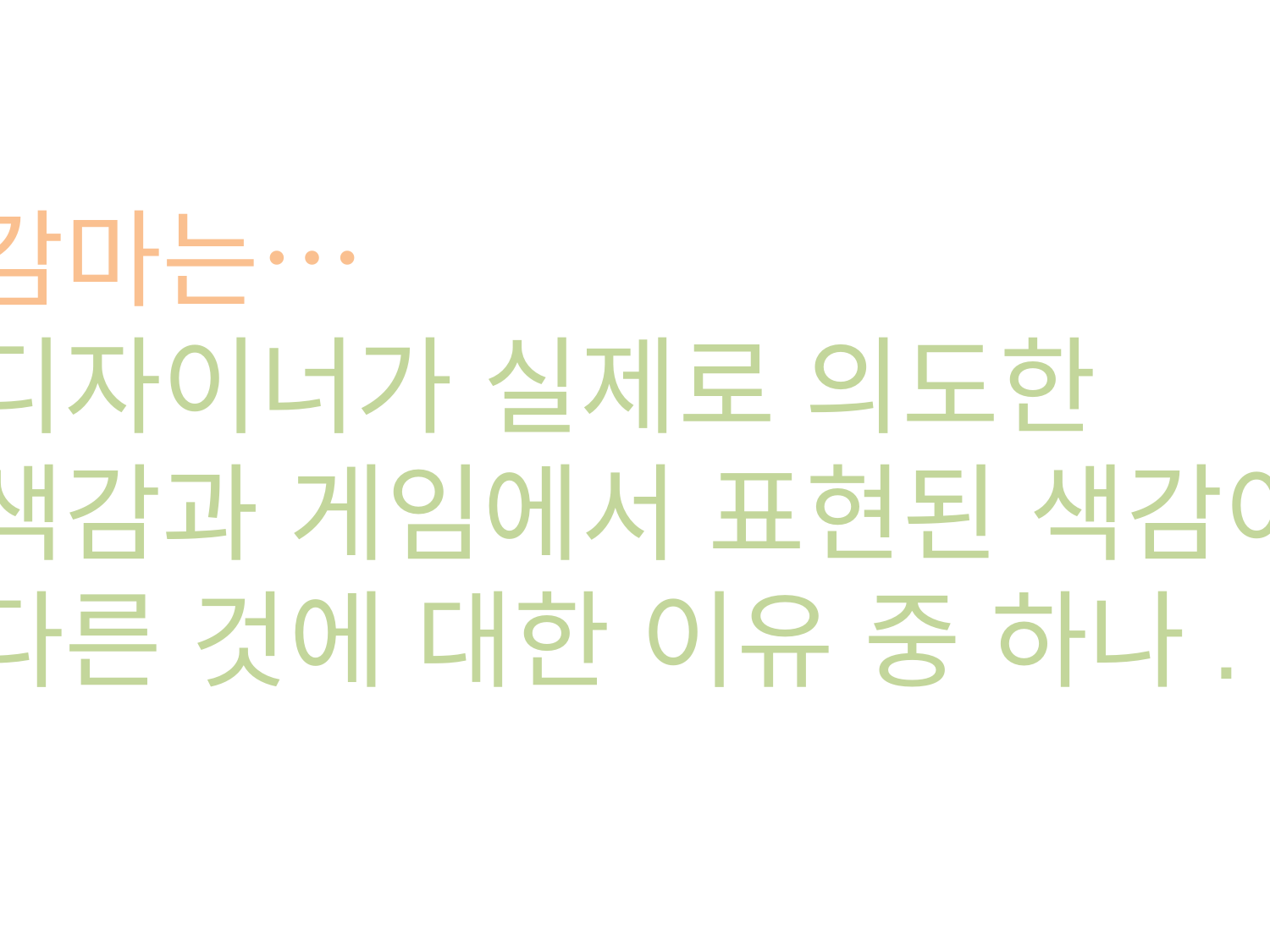

감마는…
디자이너가 실제로 의도한
색감과 게임에서 표현된 색감이
다른 것에 대한 이유 중 하나.